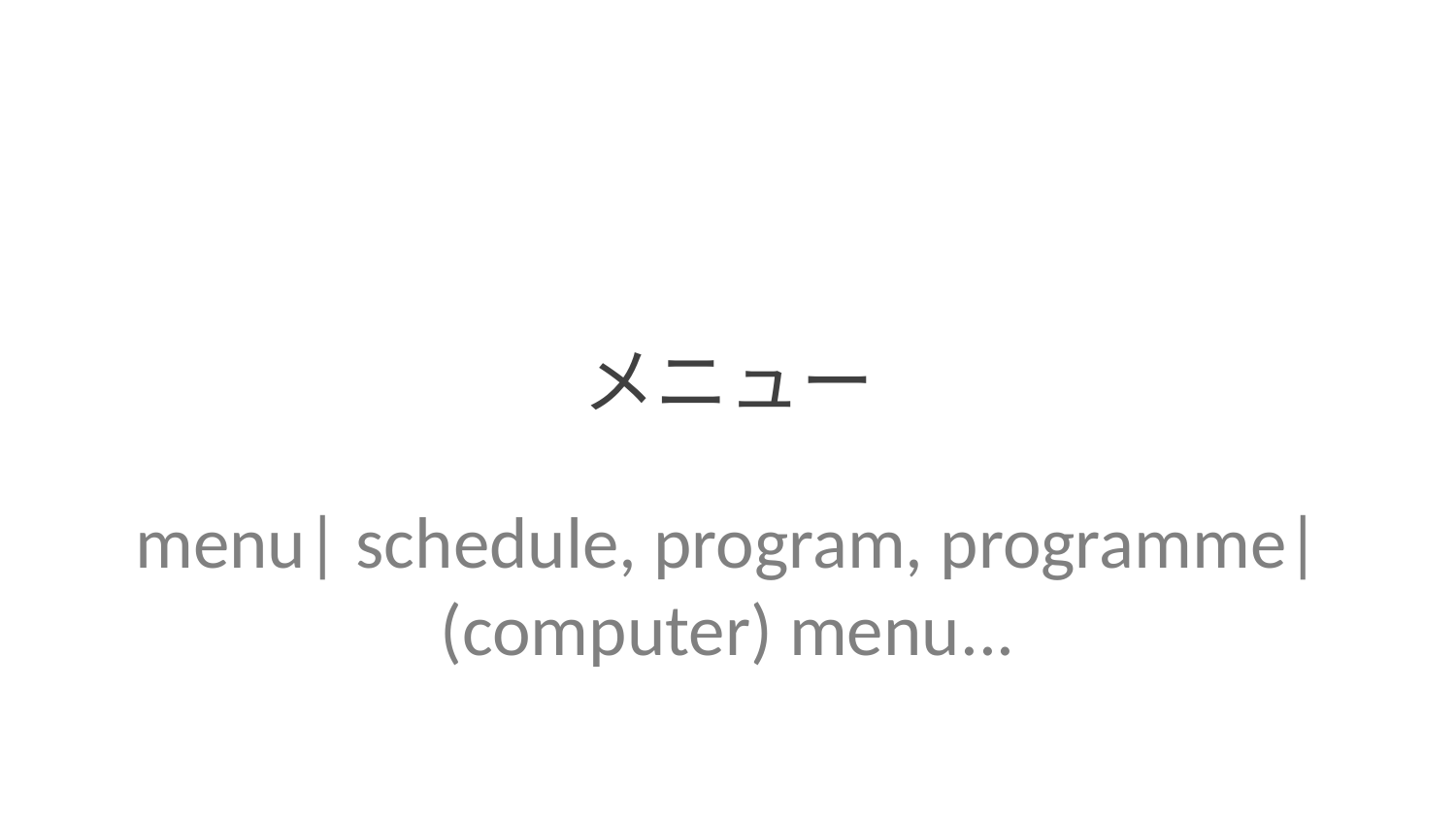

メニュー
menu| schedule, program, programme| (computer) menu...